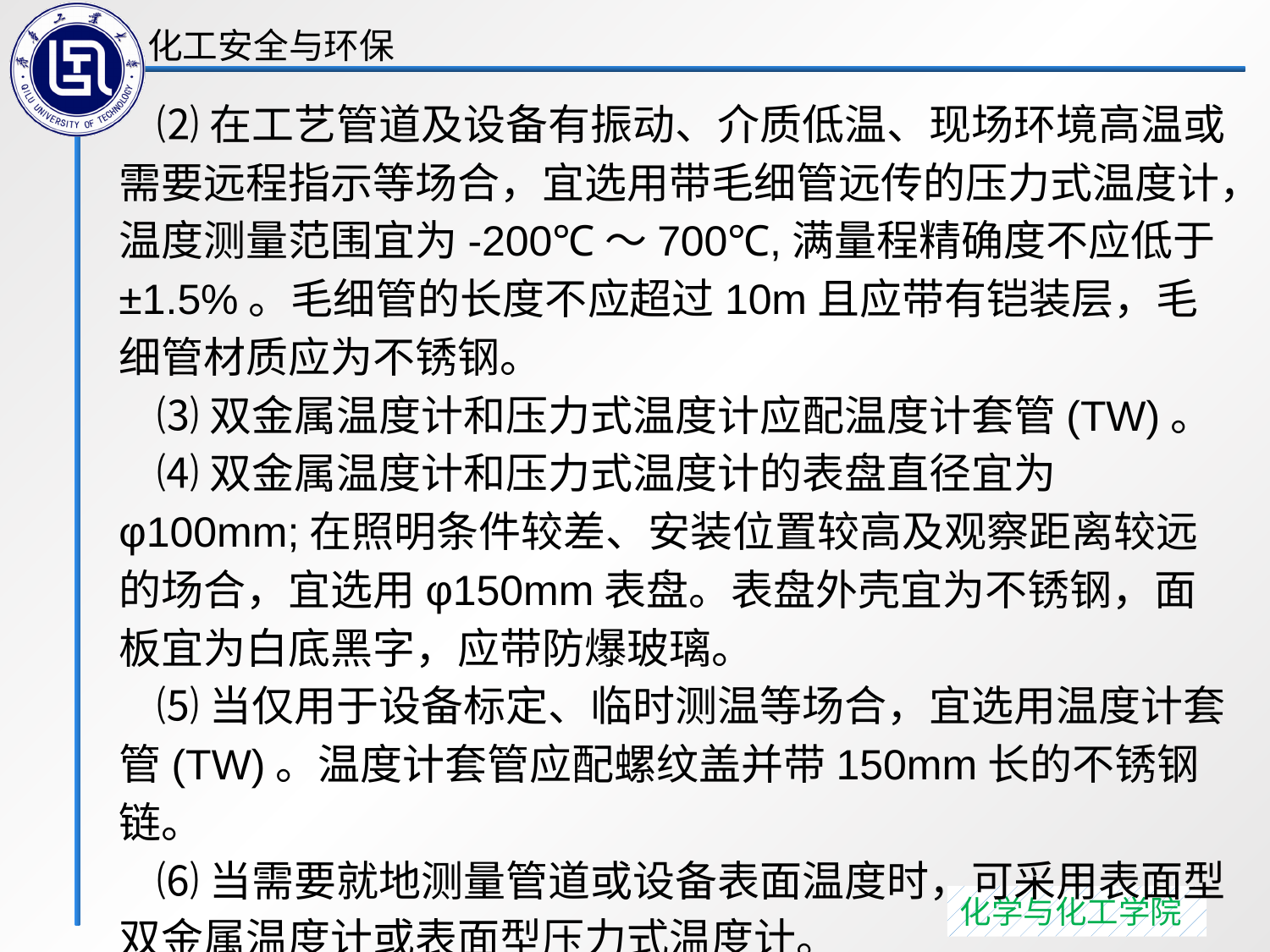

⑵在工艺管道及设备有振动、介质低温、现场环境高温或需要远程指示等场合，宜选用带毛细管远传的压力式温度计，温度测量范围宜为-200℃～700℃,满量程精确度不应低于±1.5%。毛细管的长度不应超过10m且应带有铠装层，毛细管材质应为不锈钢。
    ⑶双金属温度计和压力式温度计应配温度计套管(TW)。
    ⑷双金属温度计和压力式温度计的表盘直径宜为φ100mm;在照明条件较差、安装位置较高及观察距离较远的场合，宜选用φ150mm表盘。表盘外壳宜为不锈钢，面板宜为白底黑字，应带防爆玻璃。
    ⑸当仅用于设备标定、临时测温等场合，宜选用温度计套管(TW)。温度计套管应配螺纹盖并带150mm长的不锈钢链。
    ⑹当需要就地测量管道或设备表面温度时，可采用表面型双金属温度计或表面型压力式温度计。